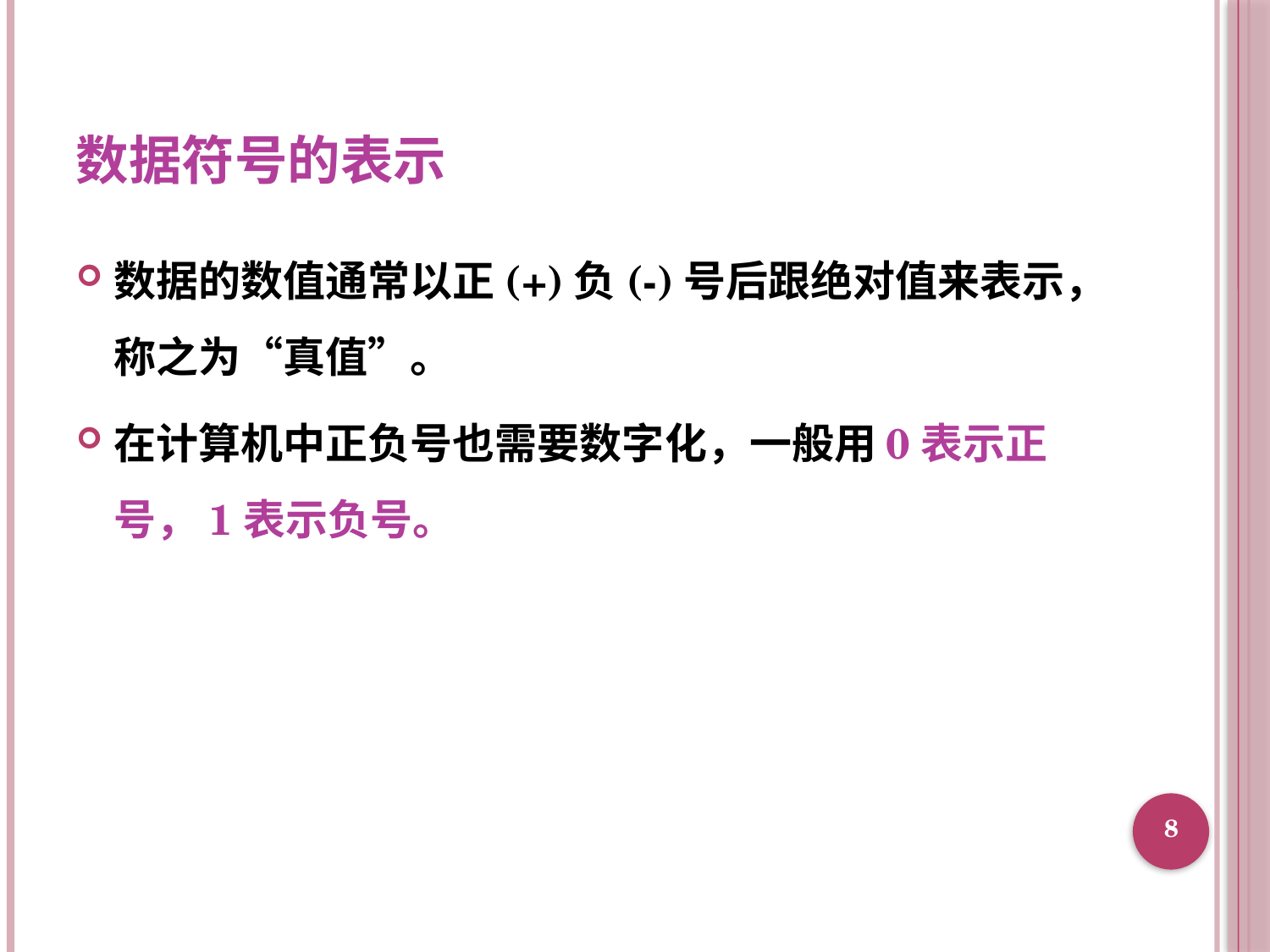

# 数据符号的表示
数据的数值通常以正(+)负(-)号后跟绝对值来表示，称之为“真值”。
在计算机中正负号也需要数字化，一般用0表示正号，1表示负号。
8